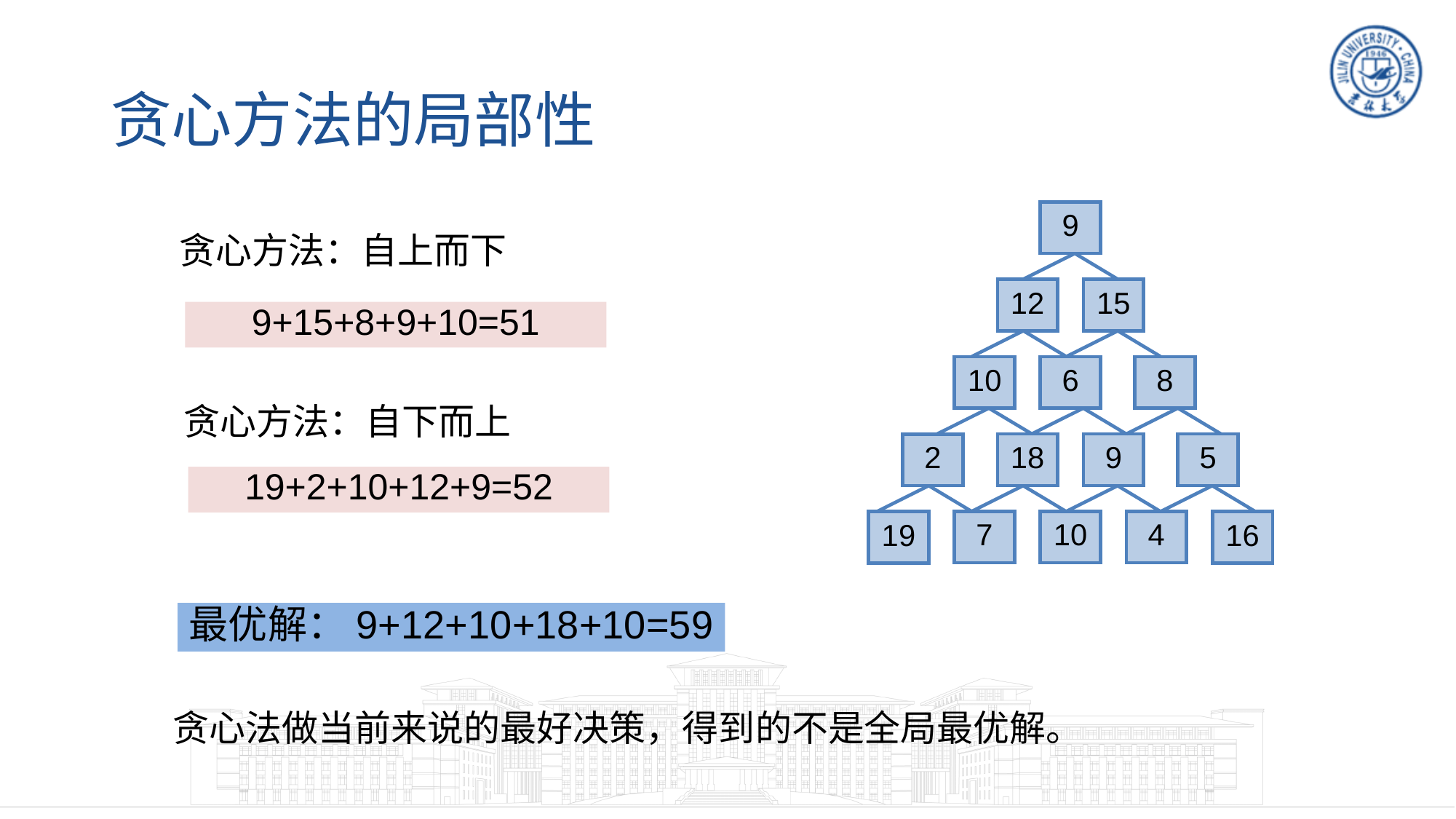

# 贪心方法的局部性
9

12
15

10
6
8

18
9
5
2

7
10
4
19
16
贪心方法：自上而下
9+15+8+9+10=51
贪心方法：自下而上
19+2+10+12+9=52
最优解：9+12+10+18+10=59
贪心法做当前来说的最好决策，得到的不是全局最优解。

105